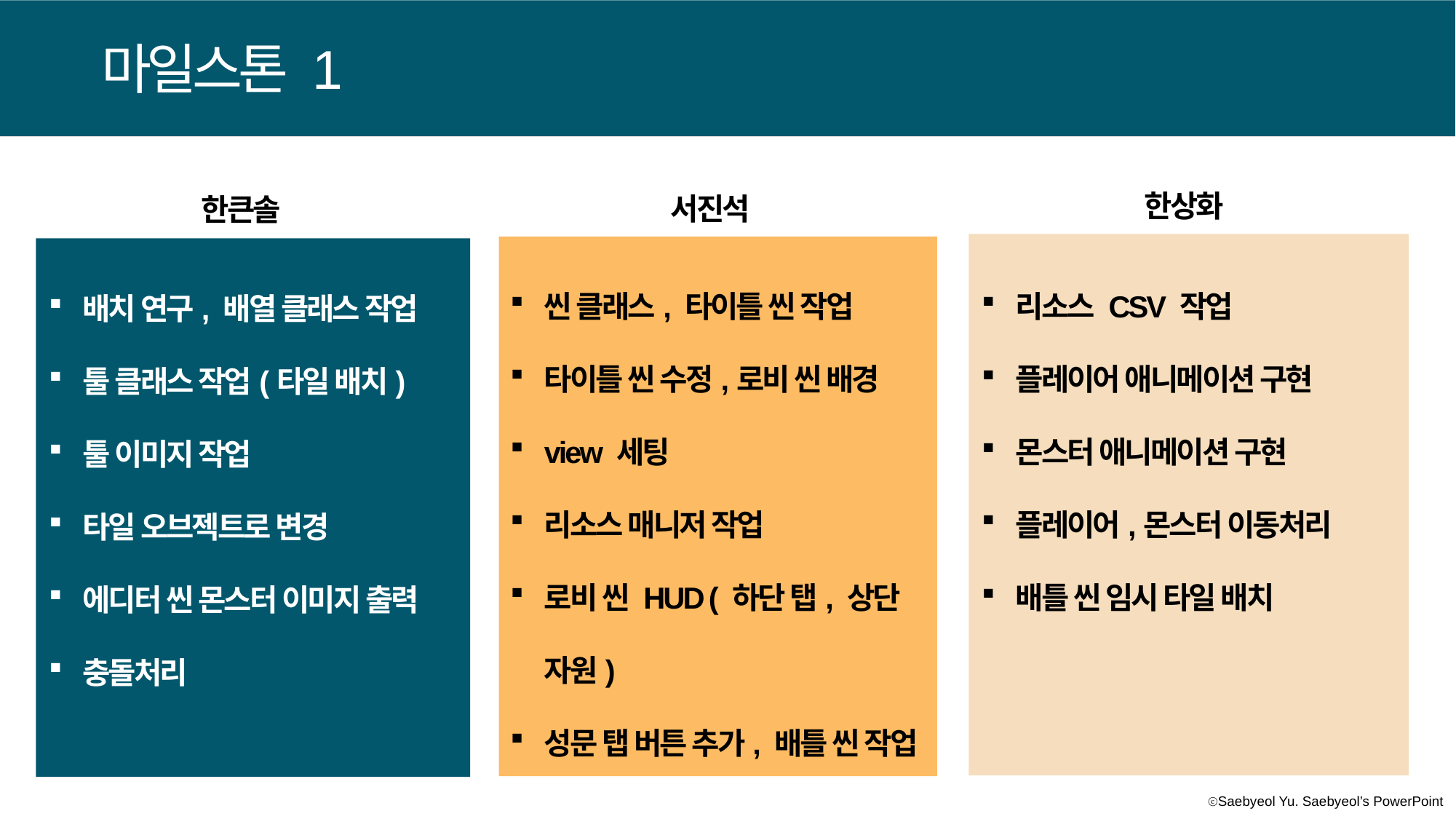

마일스톤 1
한상화
서진석
한큰솔

씬 클래스, 타이틀 씬 작업
타이틀 씬 수정,로비 씬 배경
view 세팅
리소스 매니저 작업
로비 씬 HUD ( 하단 탭, 상단 자원)
성문 탭 버튼 추가, 배틀 씬 작업
리소스 CSV 작업
플레이어 애니메이션 구현
몬스터 애니메이션 구현
플레이어,몬스터 이동처리
배틀 씬 임시 타일 배치
배치 연구, 배열 클래스 작업
툴 클래스 작업(타일 배치)
툴 이미지 작업
타일 오브젝트로 변경
에디터 씬 몬스터 이미지 출력
충돌처리